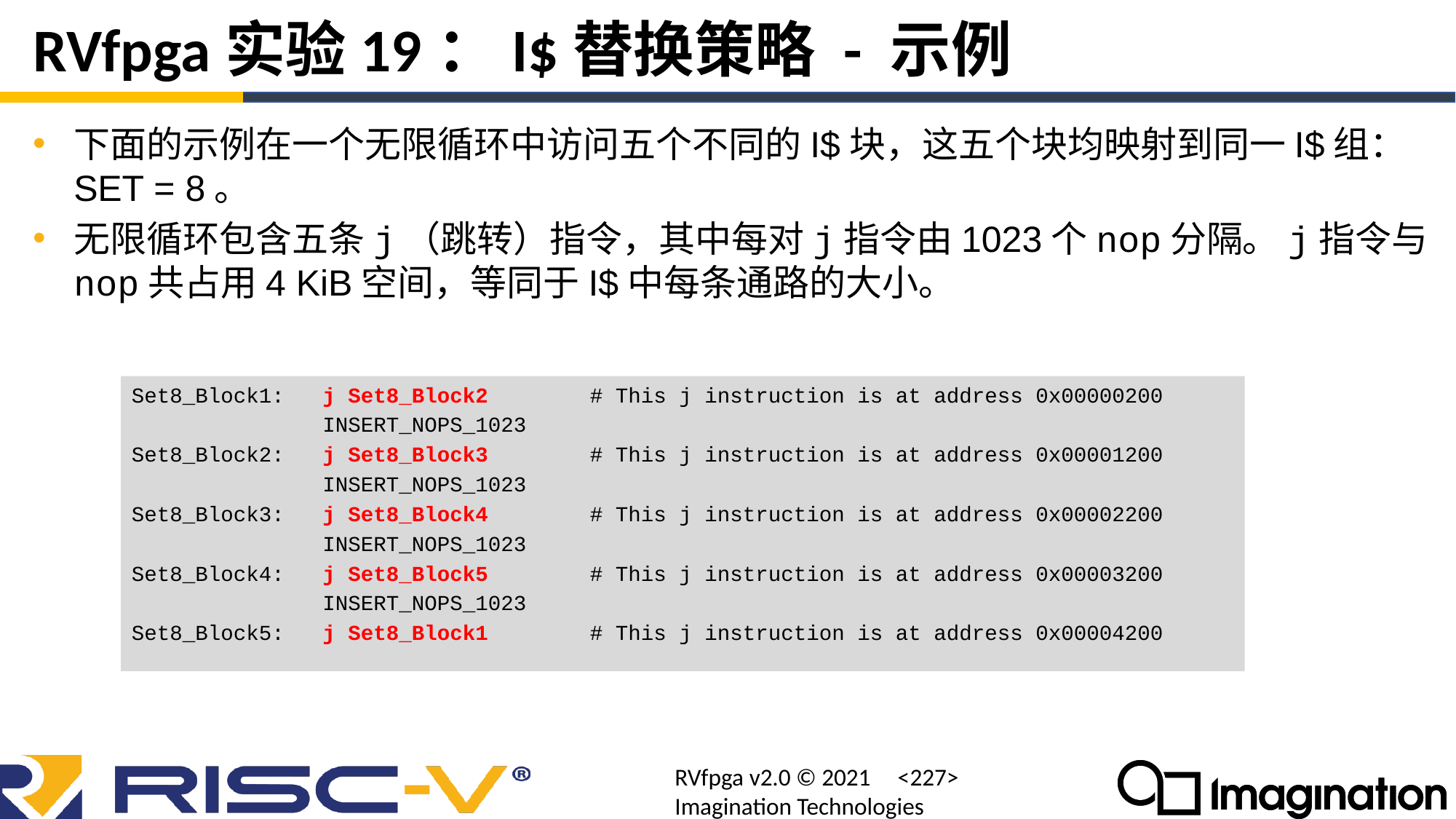

# RVfpga实验19：I$替换策略 - 示例
下面的示例在一个无限循环中访问五个不同的I$块，这五个块均映射到同一I$组：SET = 8。
无限循环包含五条j（跳转）指令，其中每对j指令由1023个nop分隔。j指令与nop共占用4 KiB空间，等同于I$中每条通路的大小。
Set8_Block1:   j Set8_Block2        # This j instruction is at address 0x00000200
               INSERT_NOPS_1023
Set8_Block2:   j Set8_Block3        # This j instruction is at address 0x00001200
               INSERT_NOPS_1023
Set8_Block3:   j Set8_Block4        # This j instruction is at address 0x00002200
               INSERT_NOPS_1023
Set8_Block4:   j Set8_Block5        # This j instruction is at address 0x00003200
               INSERT_NOPS_1023
Set8_Block5:   j Set8_Block1        # This j instruction is at address 0x00004200